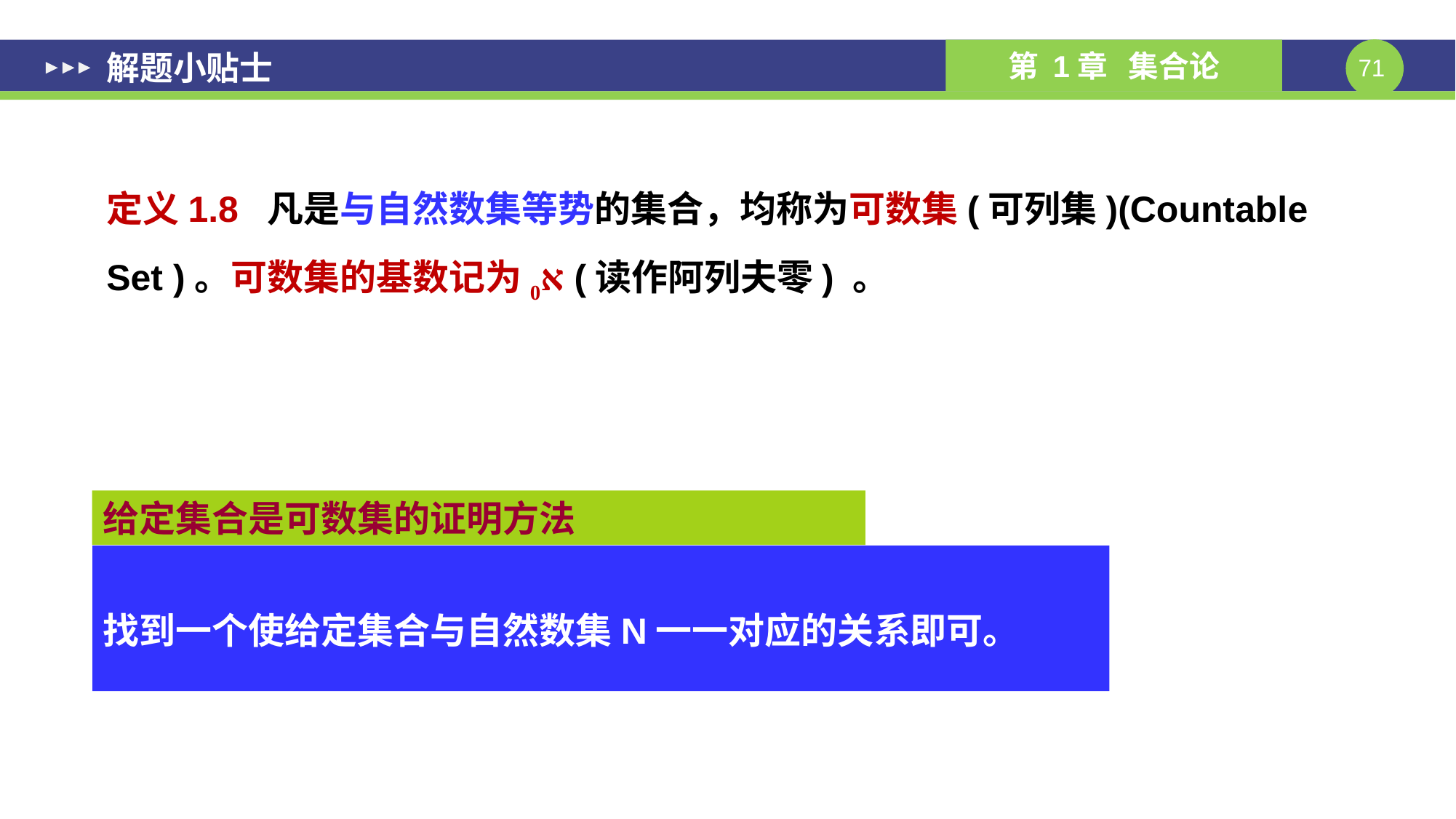

解题小贴士
定义1.8  凡是与自然数集等势的集合，均称为可数集(可列集)(Countable Set )。可数集的基数记为א0 (读作阿列夫零) 。
给定集合是可数集的证明方法
找到一个使给定集合与自然数集N一一对应的关系即可。